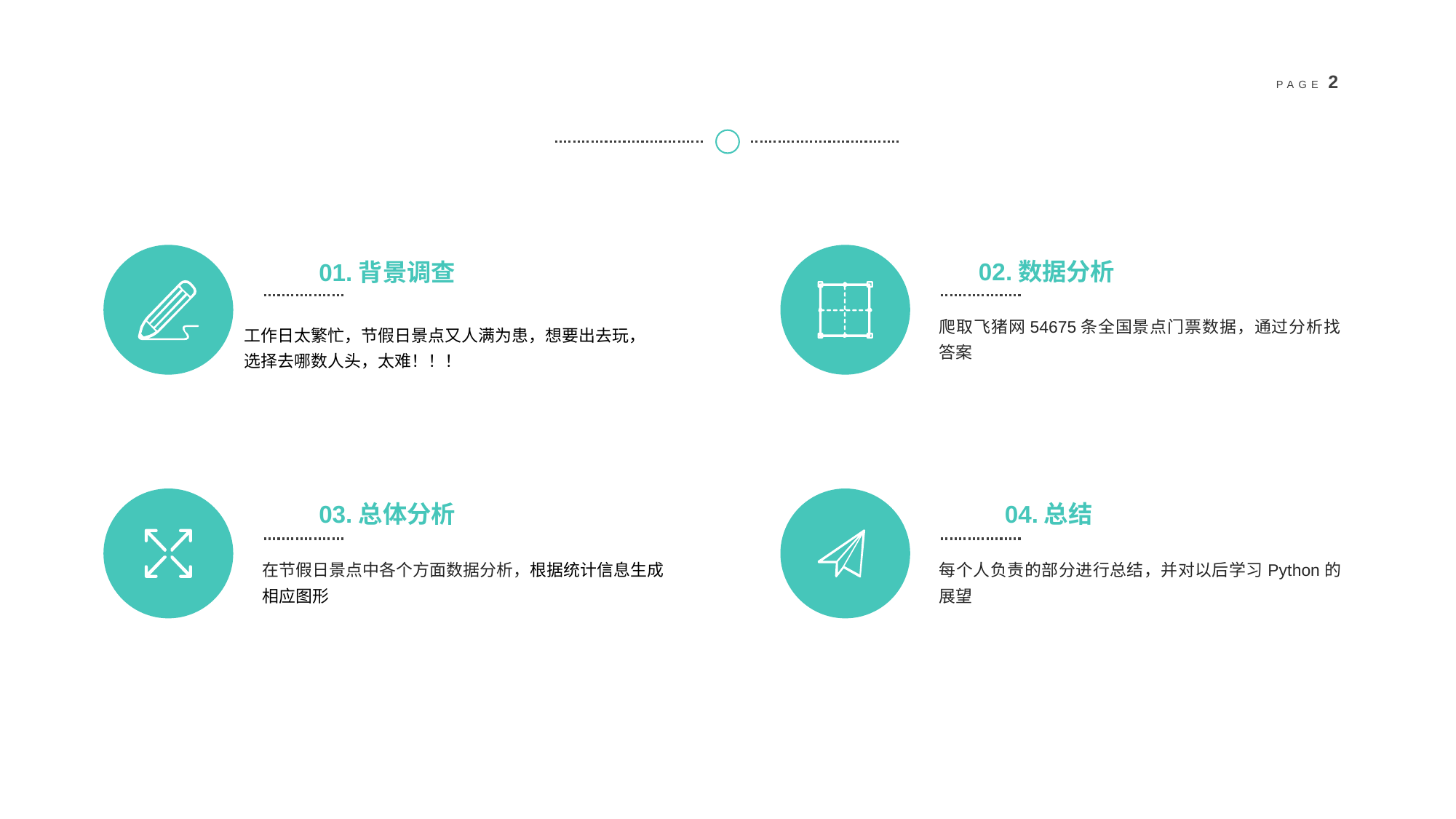

02.数据分析
01.背景调查

爬取飞猪网54675条全国景点门票数据，通过分析找答案
工作日太繁忙，节假日景点又人满为患，想要出去玩，选择去哪数人头，太难！！！

03.总体分析
04.总结

在节假日景点中各个方面数据分析，根据统计信息生成相应图形
每个人负责的部分进行总结，并对以后学习Python的展望